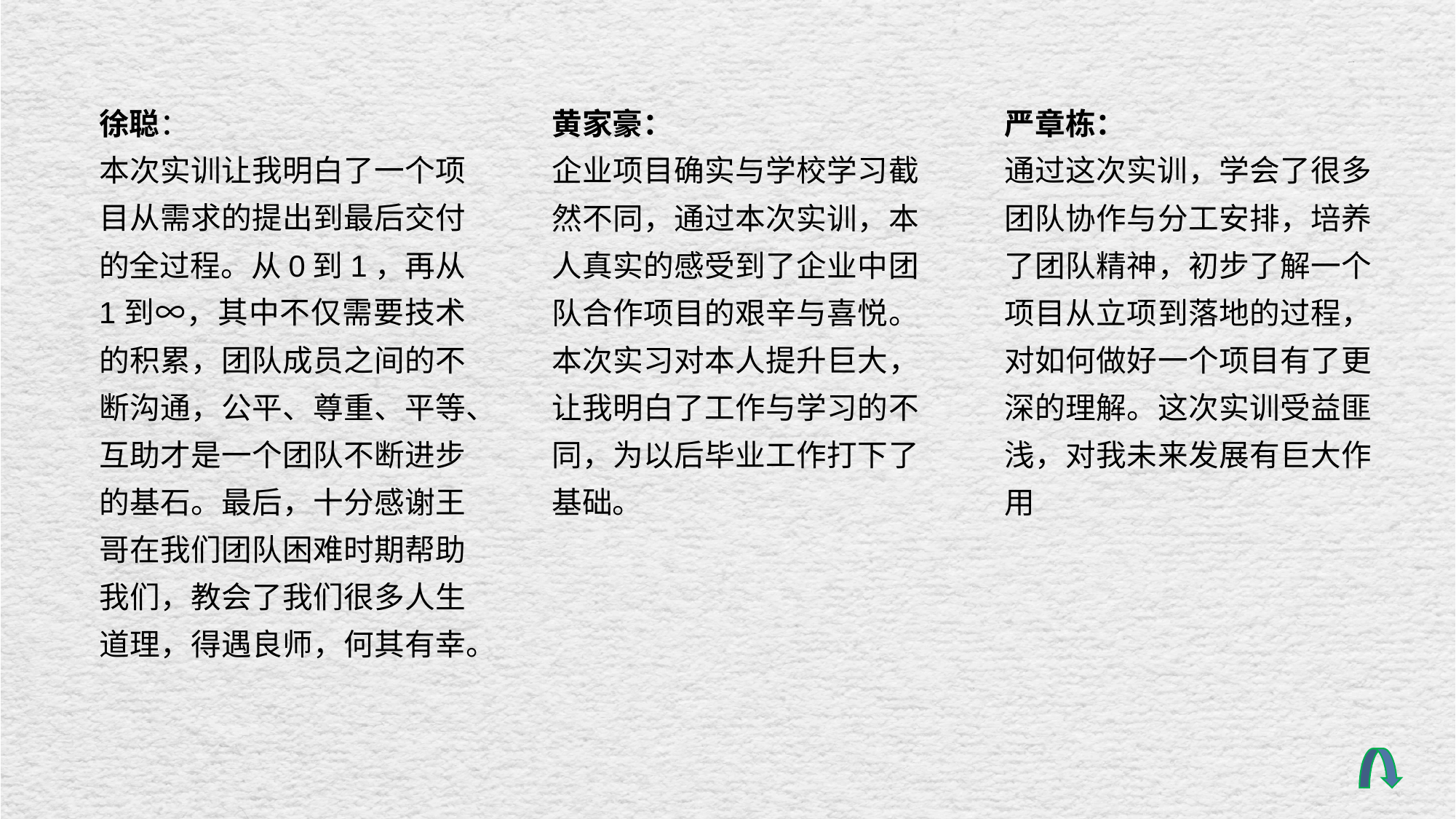

徐聪：
本次实训让我明白了一个项目从需求的提出到最后交付的全过程。从0到1，再从1到∞，其中不仅需要技术的积累，团队成员之间的不断沟通，公平、尊重、平等、互助才是一个团队不断进步的基石。最后，十分感谢王哥在我们团队困难时期帮助我们，教会了我们很多人生道理，得遇良师，何其有幸。
黄家豪：
企业项目确实与学校学习截然不同，通过本次实训，本人真实的感受到了企业中团队合作项目的艰辛与喜悦。本次实习对本人提升巨大，让我明白了工作与学习的不同，为以后毕业工作打下了基础。
严章栋：
通过这次实训，学会了很多团队协作与分工安排，培养了团队精神，初步了解一个项目从立项到落地的过程，对如何做好一个项目有了更深的理解。这次实训受益匪浅，对我未来发展有巨大作用